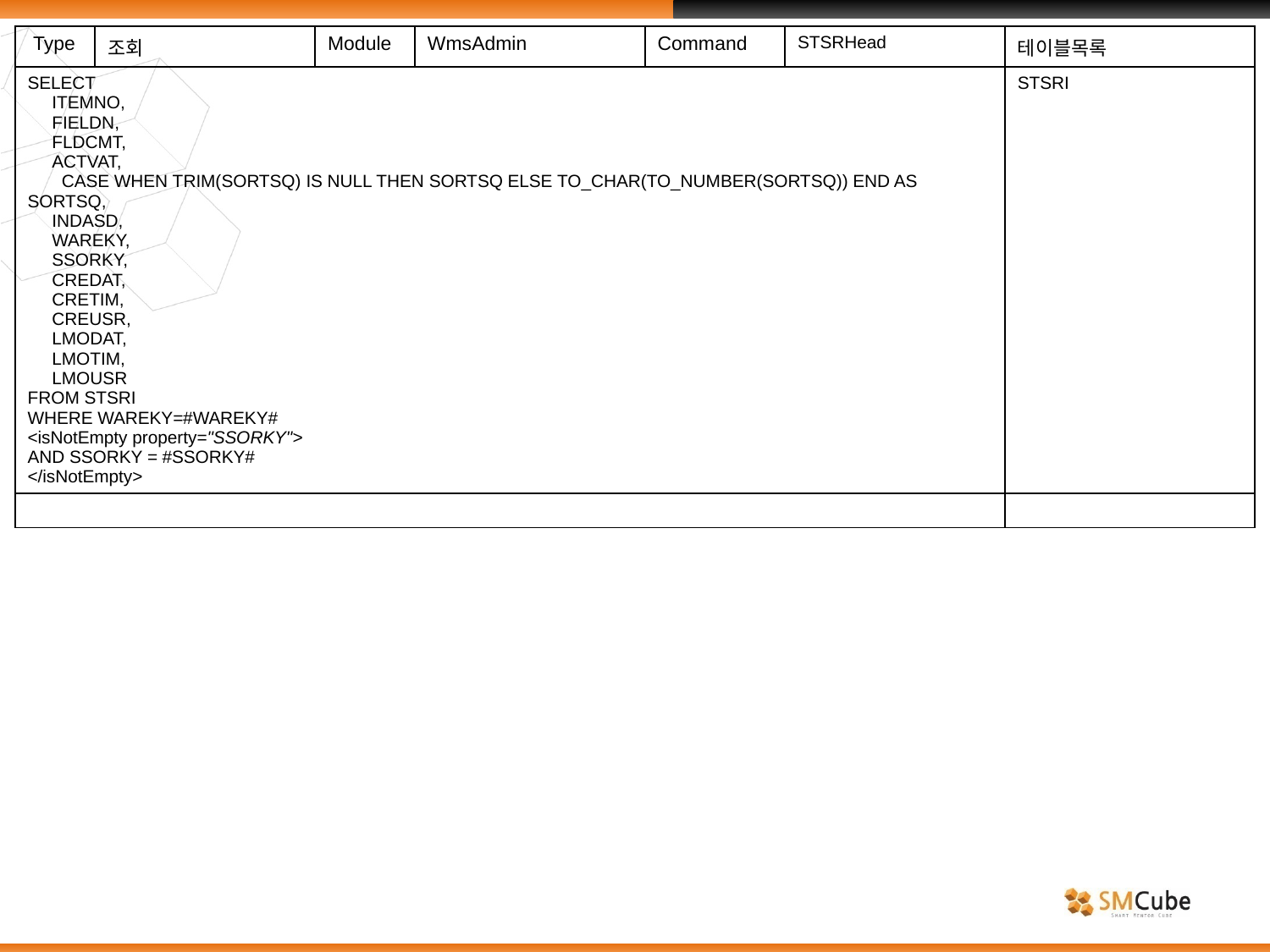

| Type | 조회 | Module | WmsAdmin | Command | STSRHead | 테이블목록 |
| --- | --- | --- | --- | --- | --- | --- |
| SELECT ITEMNO, FIELDN, FLDCMT, ACTVAT, CASE WHEN TRIM(SORTSQ) IS NULL THEN SORTSQ ELSE TO\_CHAR(TO\_NUMBER(SORTSQ)) END AS SORTSQ, INDASD, WAREKY, SSORKY, CREDAT, CRETIM, CREUSR, LMODAT, LMOTIM, LMOUSR FROM STSRI WHERE WAREKY=#WAREKY# <isNotEmpty property="SSORKY"> AND SSORKY = #SSORKY# </isNotEmpty> |  |  |  |  |  | STSRI |
|  |  |  |  |  |  |  |